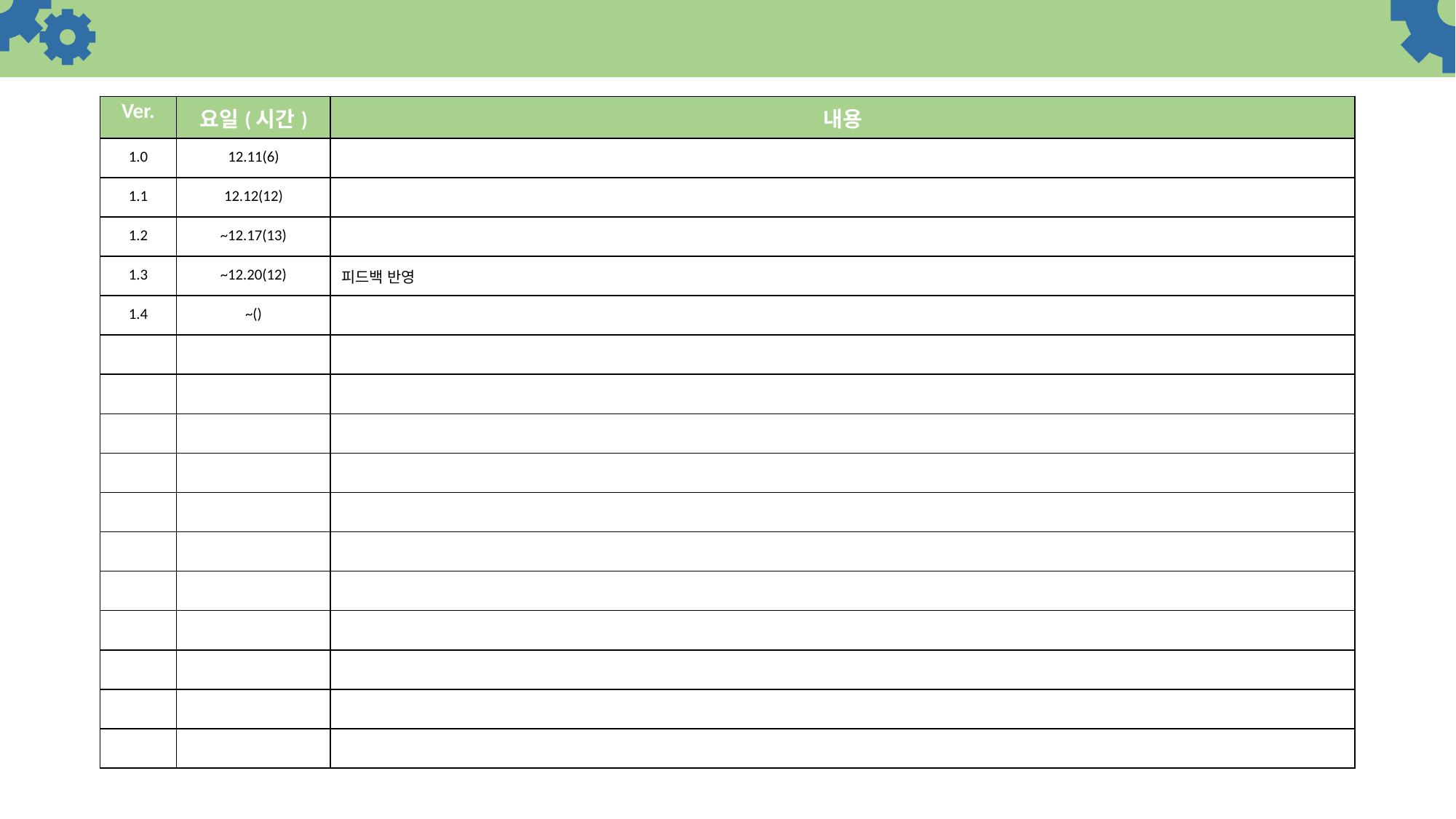

| Ver. | 요일(시간) | 내용 |
| --- | --- | --- |
| 1.0 | 12.11(6) |  |
| 1.1 | 12.12(12) |  |
| 1.2 | ~12.17(13) |  |
| 1.3 | ~12.20(12) | 피드백 반영 |
| 1.4 | ~() |  |
|  |  |  |
|  |  |  |
|  |  |  |
|  |  |  |
|  |  |  |
|  |  |  |
|  |  |  |
|  |  |  |
|  |  |  |
|  |  |  |
|  |  |  |